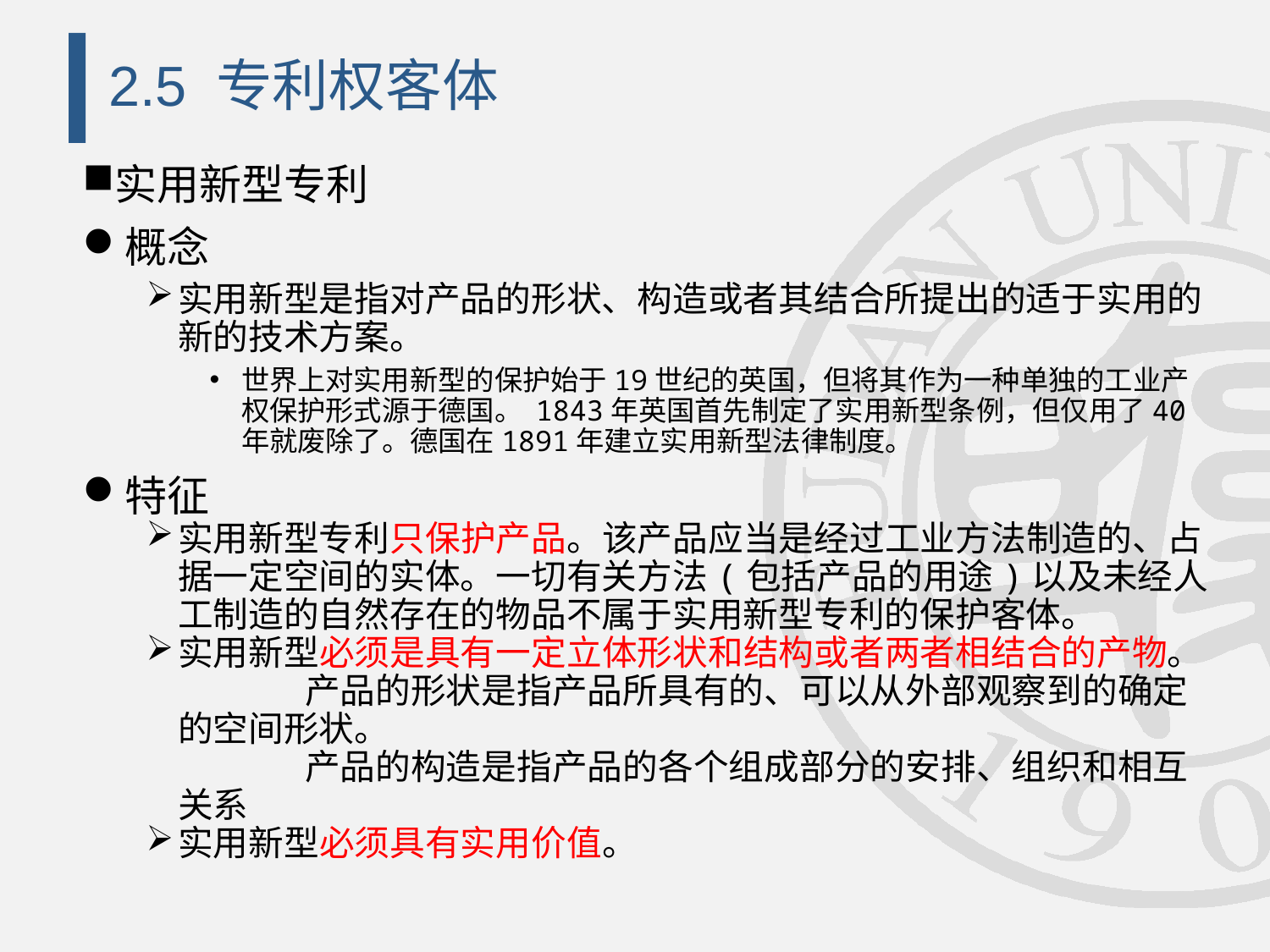

# 2.5 专利权客体
实用新型专利
概念
实用新型是指对产品的形状、构造或者其结合所提出的适于实用的新的技术方案。
世界上对实用新型的保护始于19世纪的英国，但将其作为一种单独的工业产权保护形式源于德国。 1843年英国首先制定了实用新型条例，但仅用了40年就废除了。德国在1891年建立实用新型法律制度。
特征
实用新型专利只保护产品。该产品应当是经过工业方法制造的、占据一定空间的实体。一切有关方法(包括产品的用途)以及未经人工制造的自然存在的物品不属于实用新型专利的保护客体。
实用新型必须是具有一定立体形状和结构或者两者相结合的产物。	产品的形状是指产品所具有的、可以从外部观察到的确定的空间形状。
	产品的构造是指产品的各个组成部分的安排、组织和相互关系
实用新型必须具有实用价值。